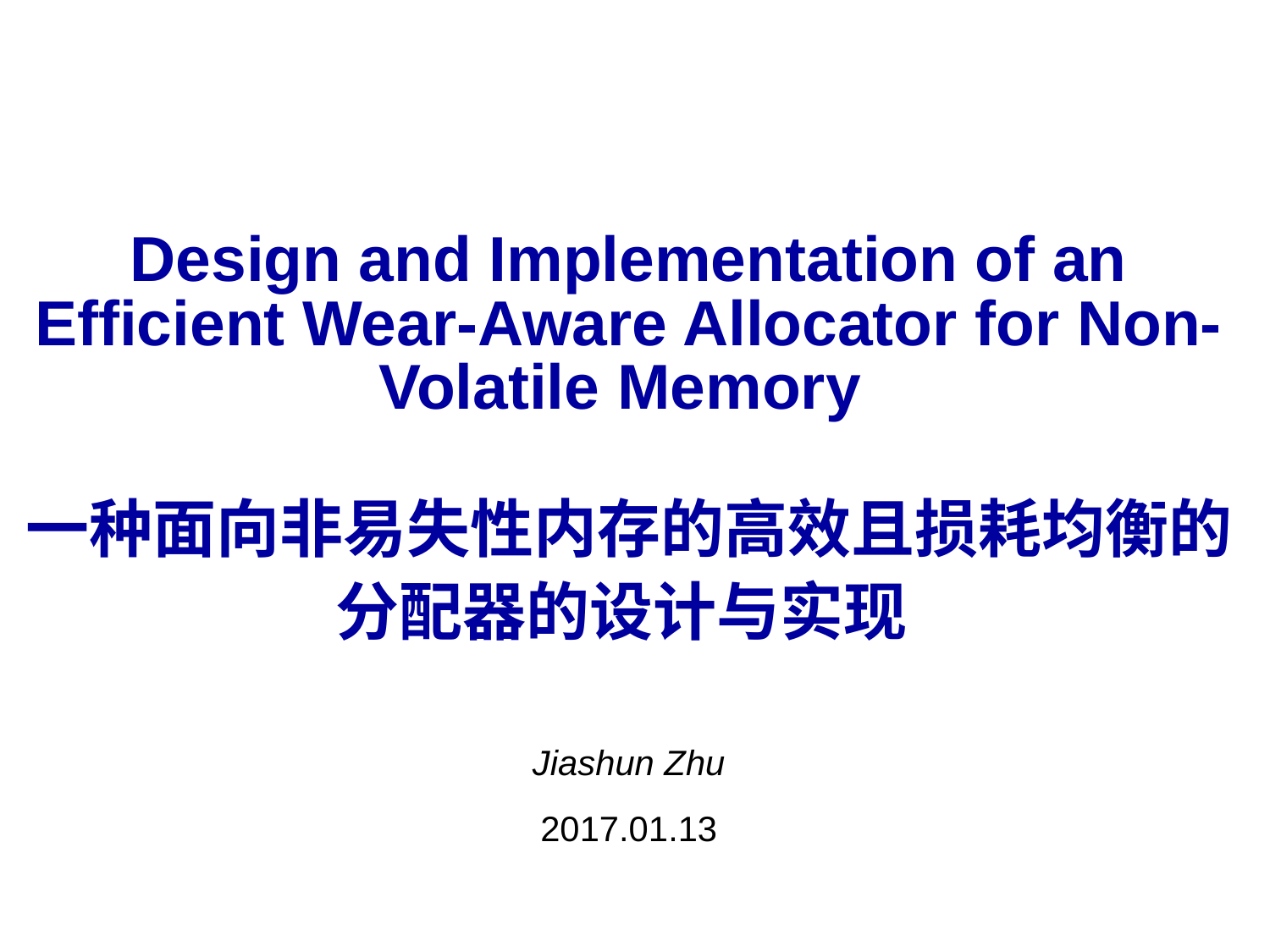

# Design and Implementation of an Efficient Wear-Aware Allocator for Non-Volatile Memory 一种面向非易失性内存的高效且损耗均衡的分配器的设计与实现

Jiashun Zhu
2017.01.13